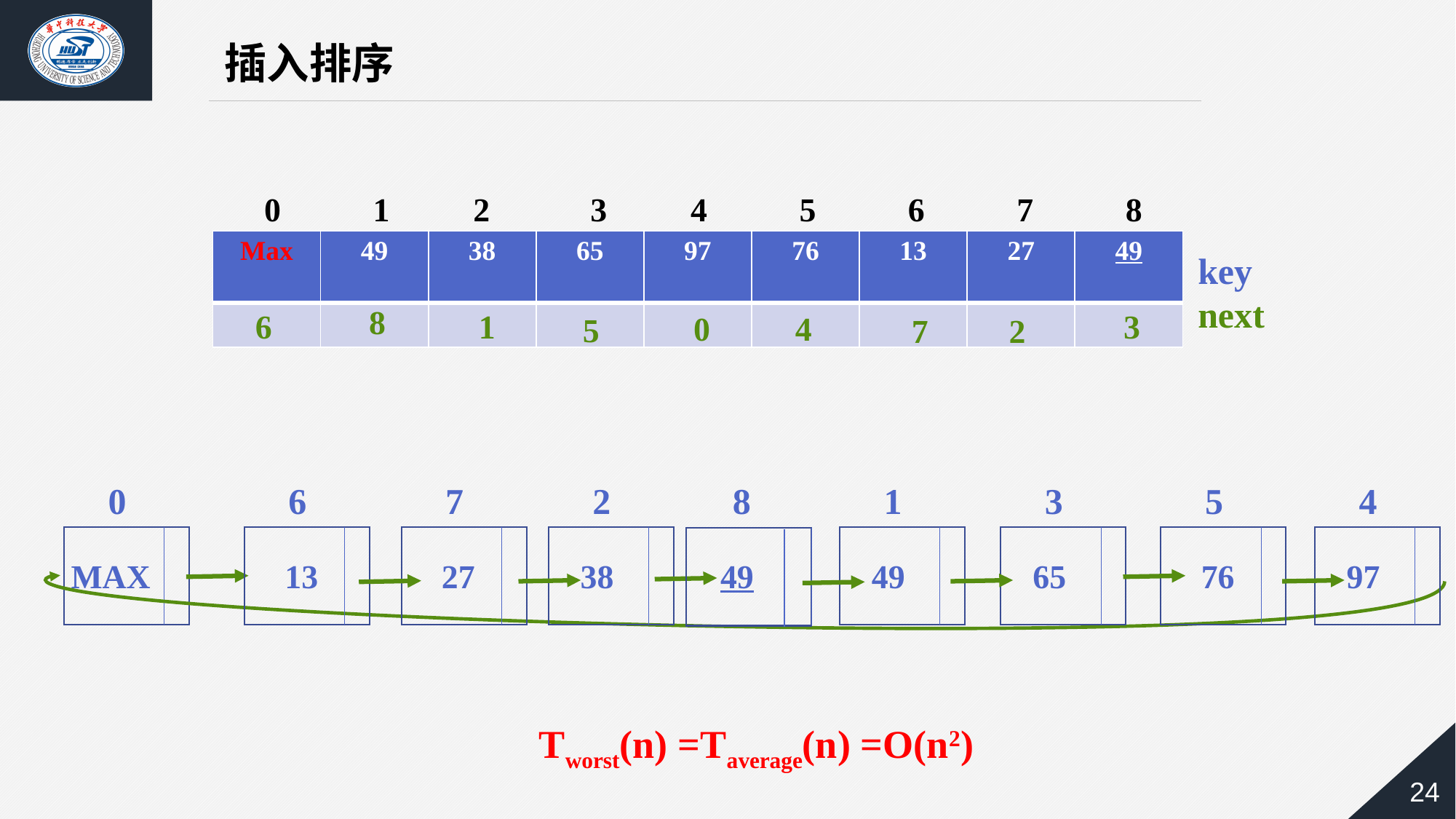

插入排序
0           1          2            3          4           5           6           7           8
| Max | 49 | 38 | 65 | 97 | 76 | 13 | 27 | 49 |
| --- | --- | --- | --- | --- | --- | --- | --- | --- |
|  |  |  |  |  |  |  |  |  |
key
next
8
6
3
1
0
4
5
7
2
0
6
7
2
8
1
3
5
4

MAX
    13
    27
   38
49
   49
   65
    76
97
Tworst(n) =Taverage(n) =O(n2)